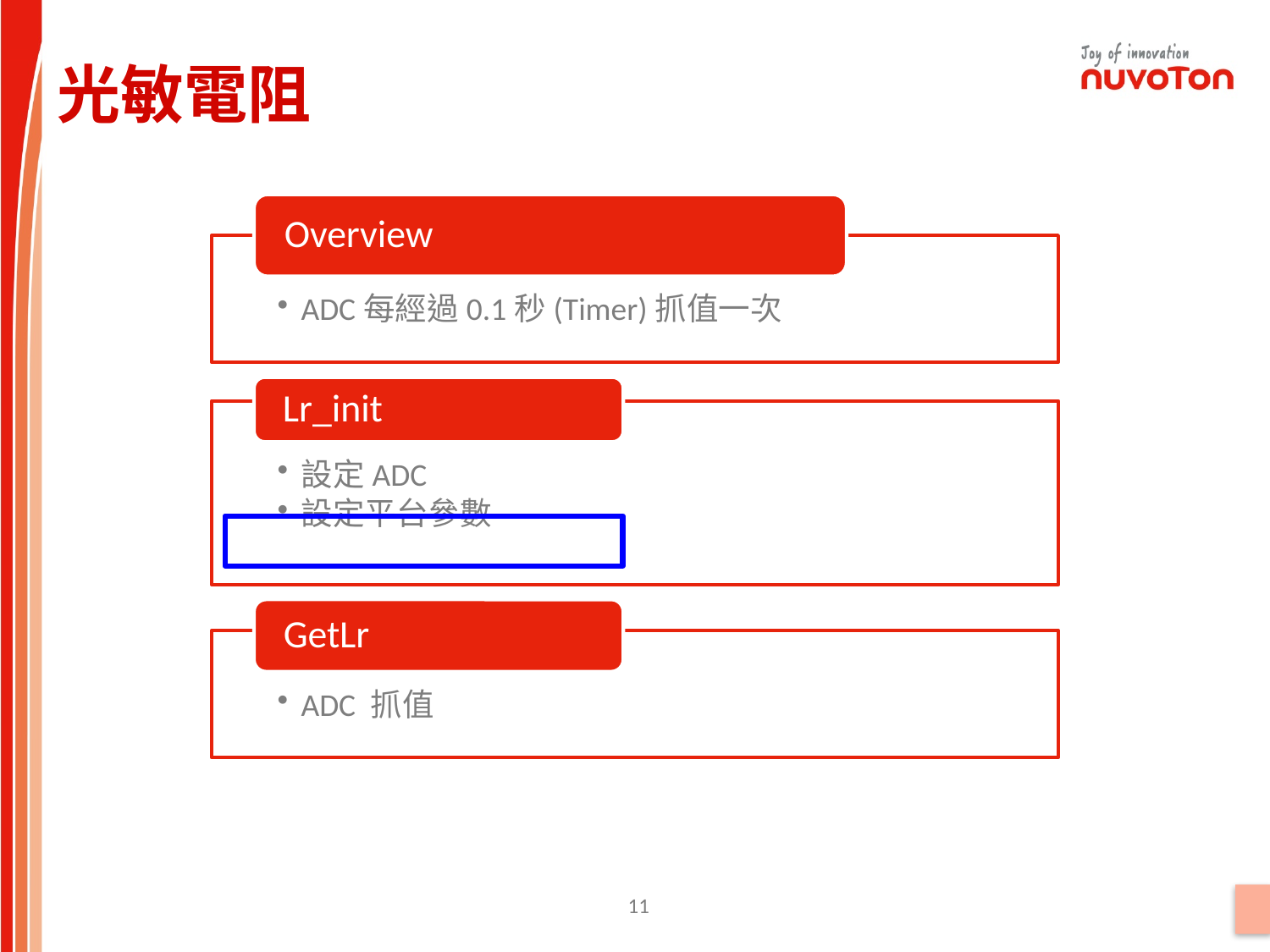

光敏電阻
ADC每經過0.1秒(Timer)抓值一次
Overview
設定ADC
設定平台參數
Lr_init
ADC 抓值
GetLr

11